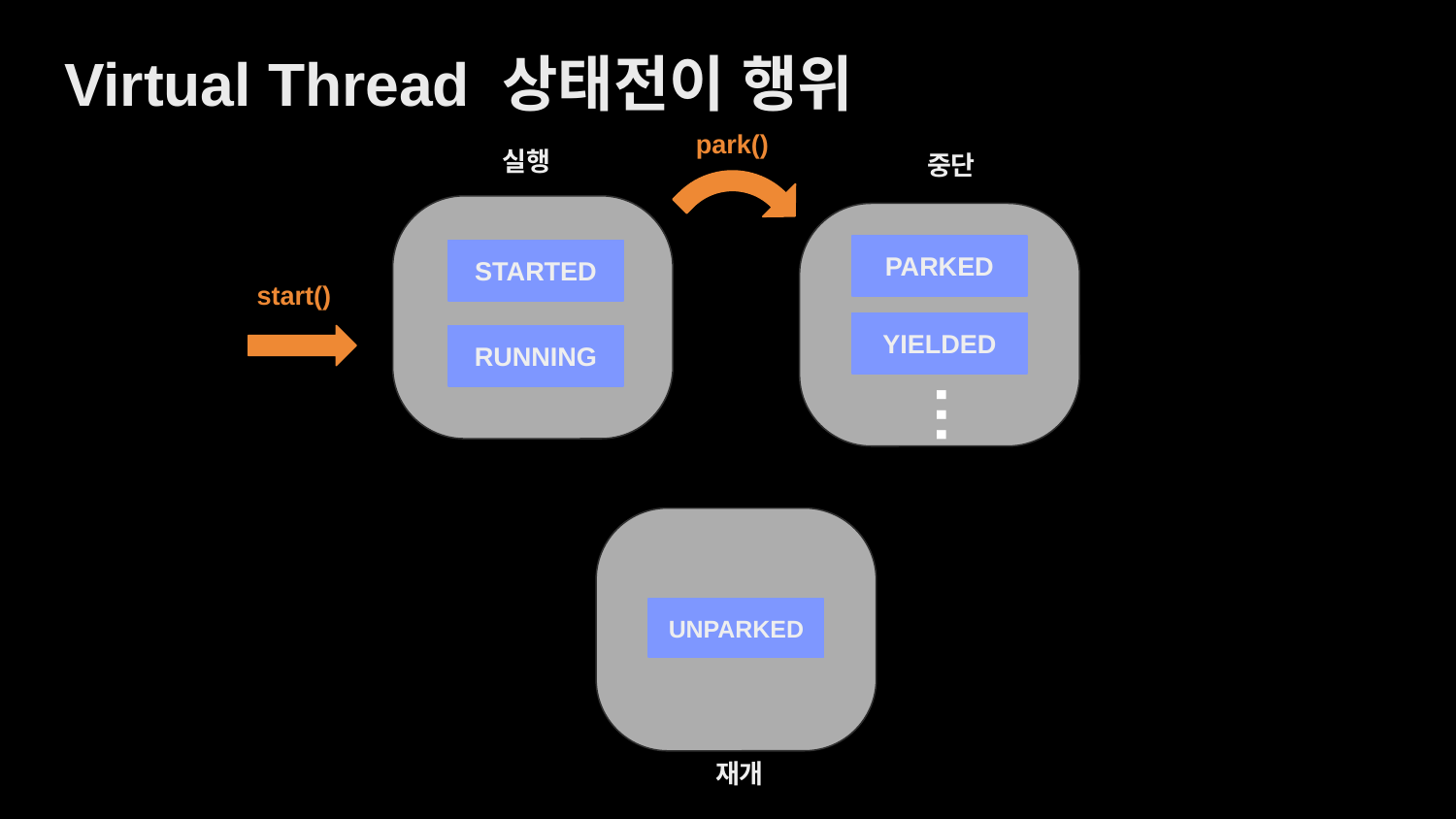

Virtual Thread 상태전이 행위
park()
실행
중단

PARKED
STARTED
start()
YIELDED

RUNNING
…

UNPARKED
재개